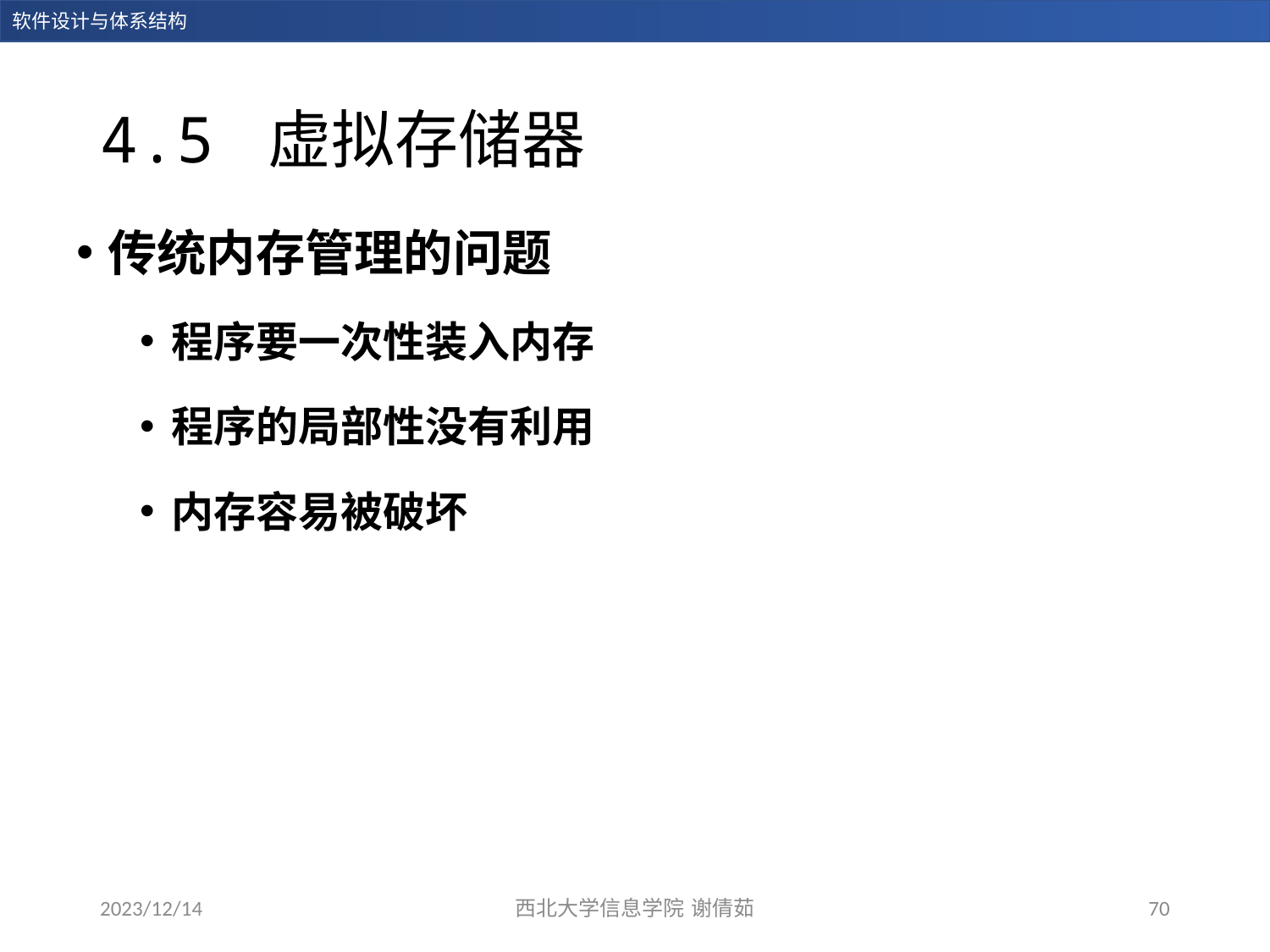

# 4.5 虚拟存储器
传统内存管理的问题
程序要一次性装入内存
程序的局部性没有利用
内存容易被破坏
2023/12/14
西北大学信息学院 谢倩茹
70